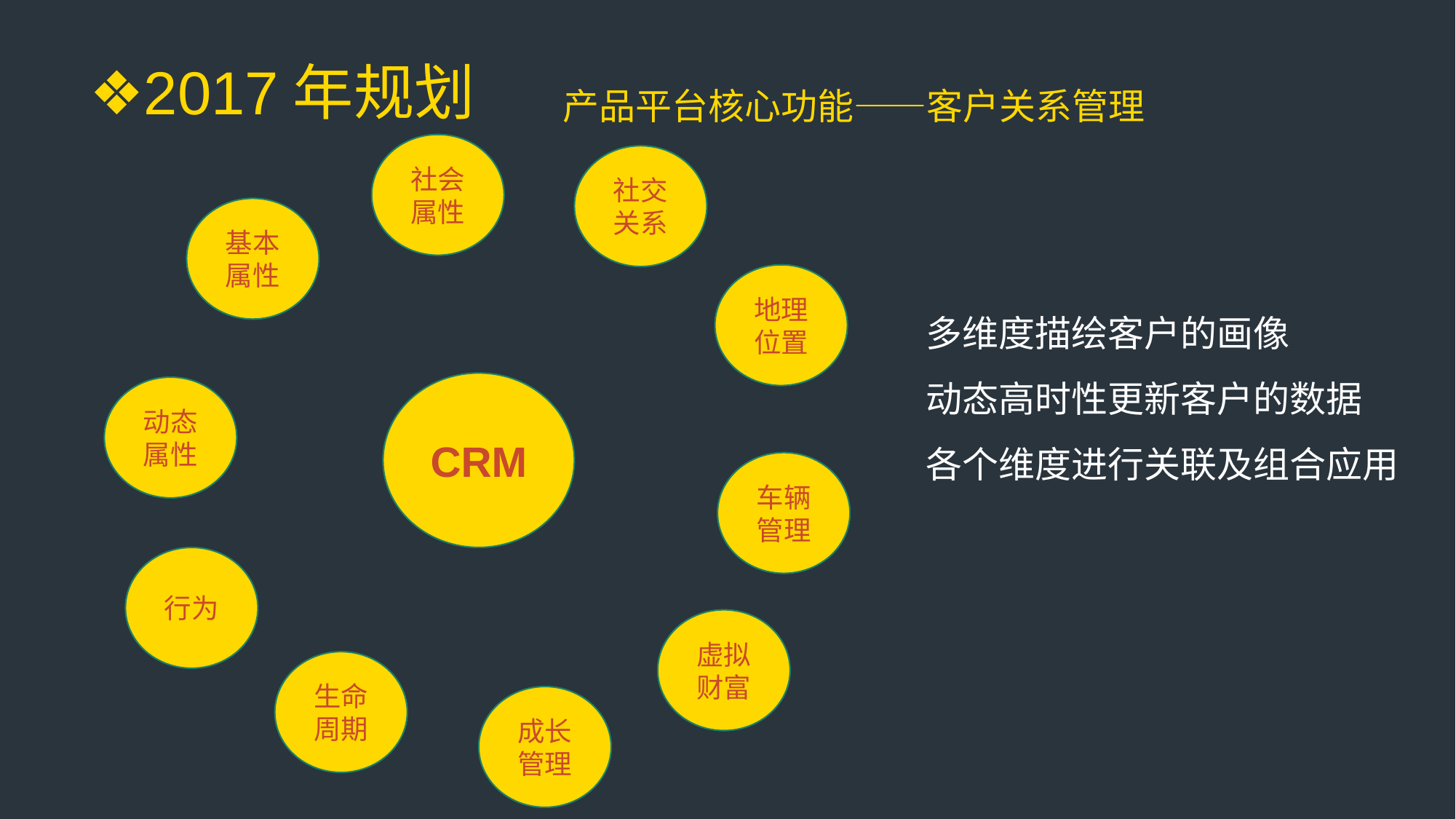

❖2017年规划
产品平台核心功能——客户关系管理
社会属性
社交关系
基本属性
地理位置
多维度描绘客户的画像
动态高时性更新客户的数据
各个维度进行关联及组合应用
CRM
动态属性
车辆管理
行为
虚拟财富
生命周期
成长管理